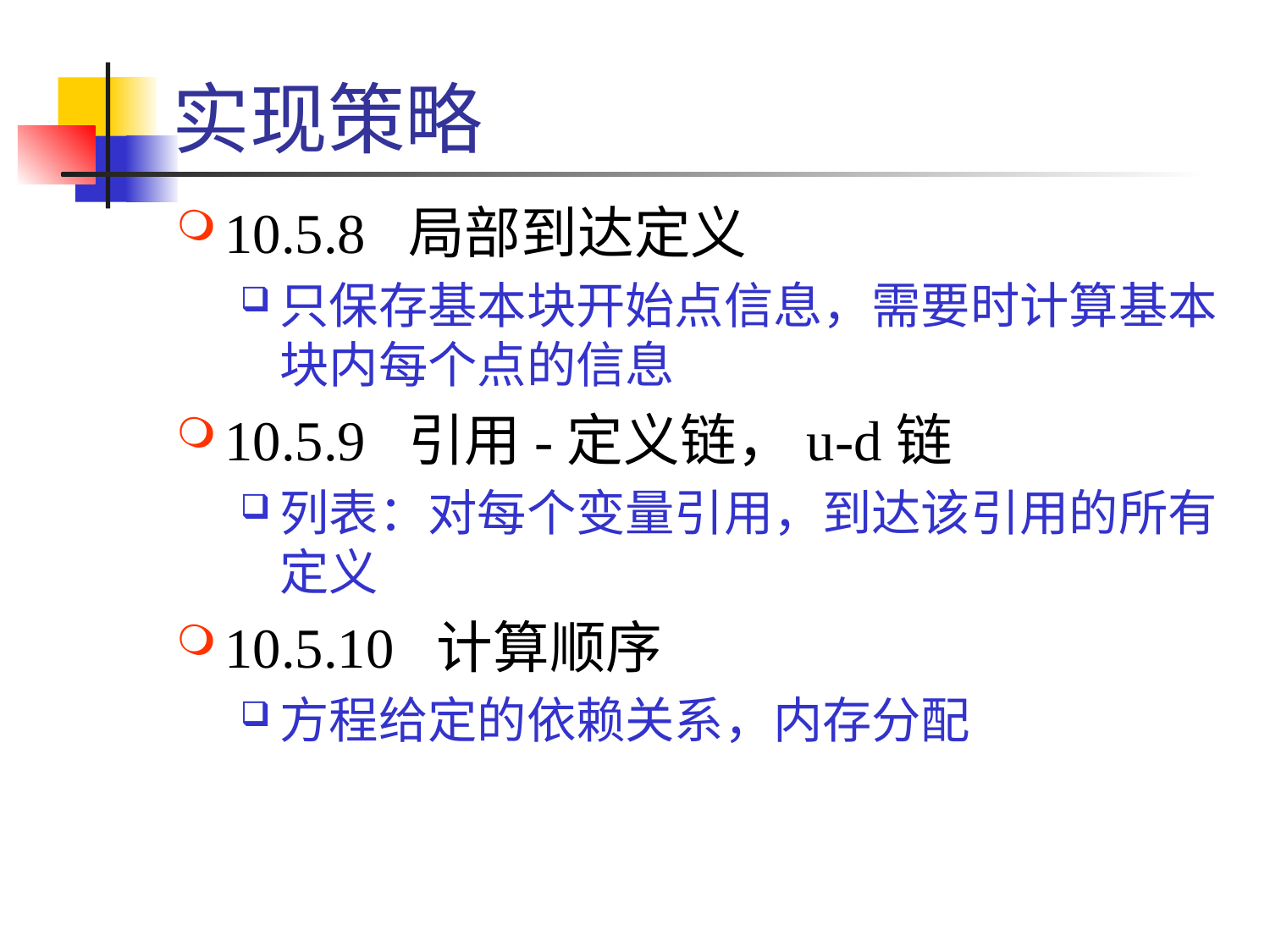

# 实现策略
10.5.8  局部到达定义
只保存基本块开始点信息，需要时计算基本块内每个点的信息
10.5.9  引用-定义链，u-d链
列表：对每个变量引用，到达该引用的所有定义
10.5.10  计算顺序
方程给定的依赖关系，内存分配